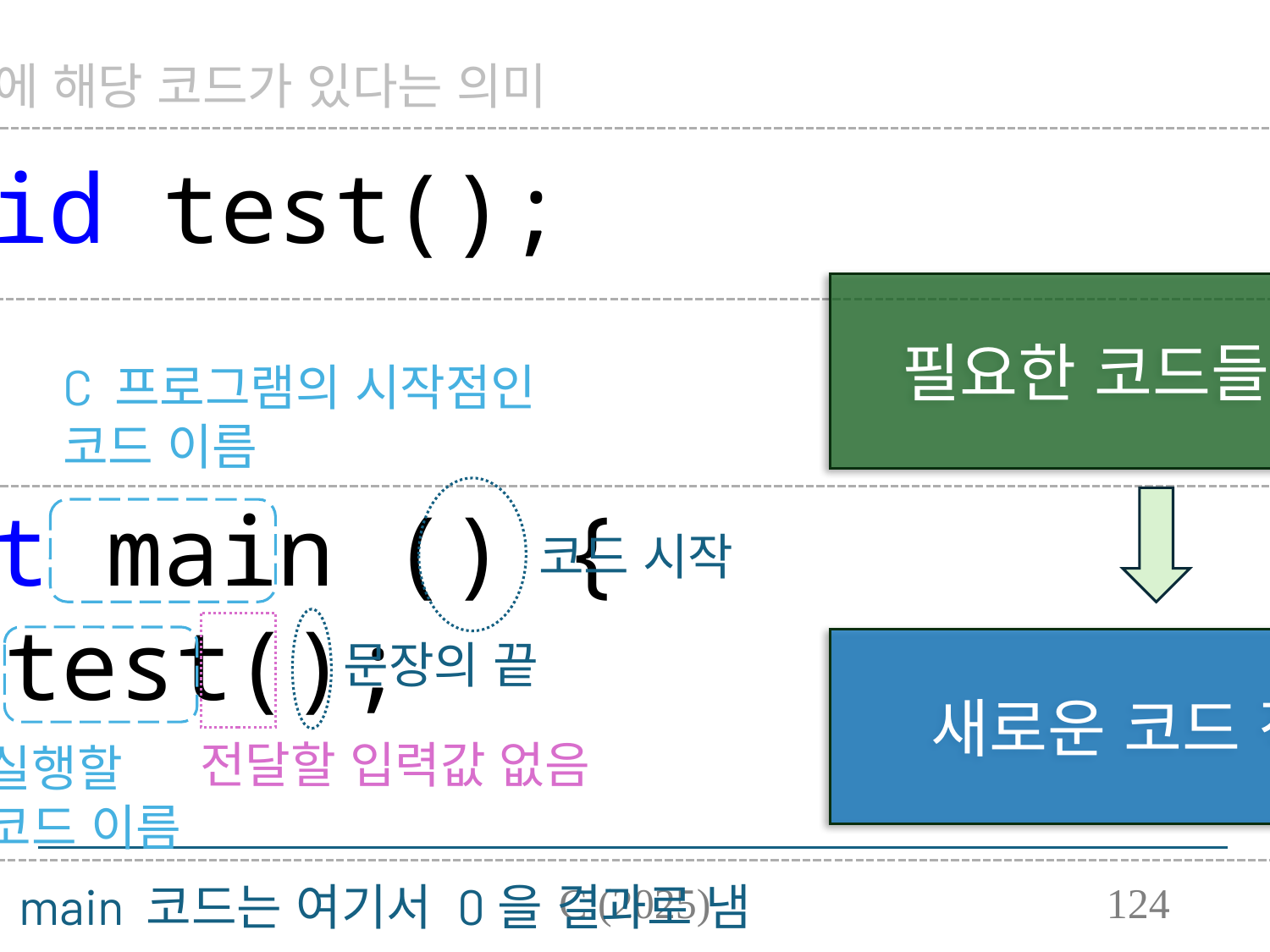

다른 곳에 해당 코드가 있다는 의미
main.c

void test();

int main () {
	test();
}
필요한 코드들 나열
C 프로그램의 시작점인
코드 이름

코드 시작

문장의 끝
새로운 코드 적기

전달할 입력값 없음
실행할
코드 이름
코드 끝 main 코드는 여기서 0을 결과로 냄
C (2025)
124